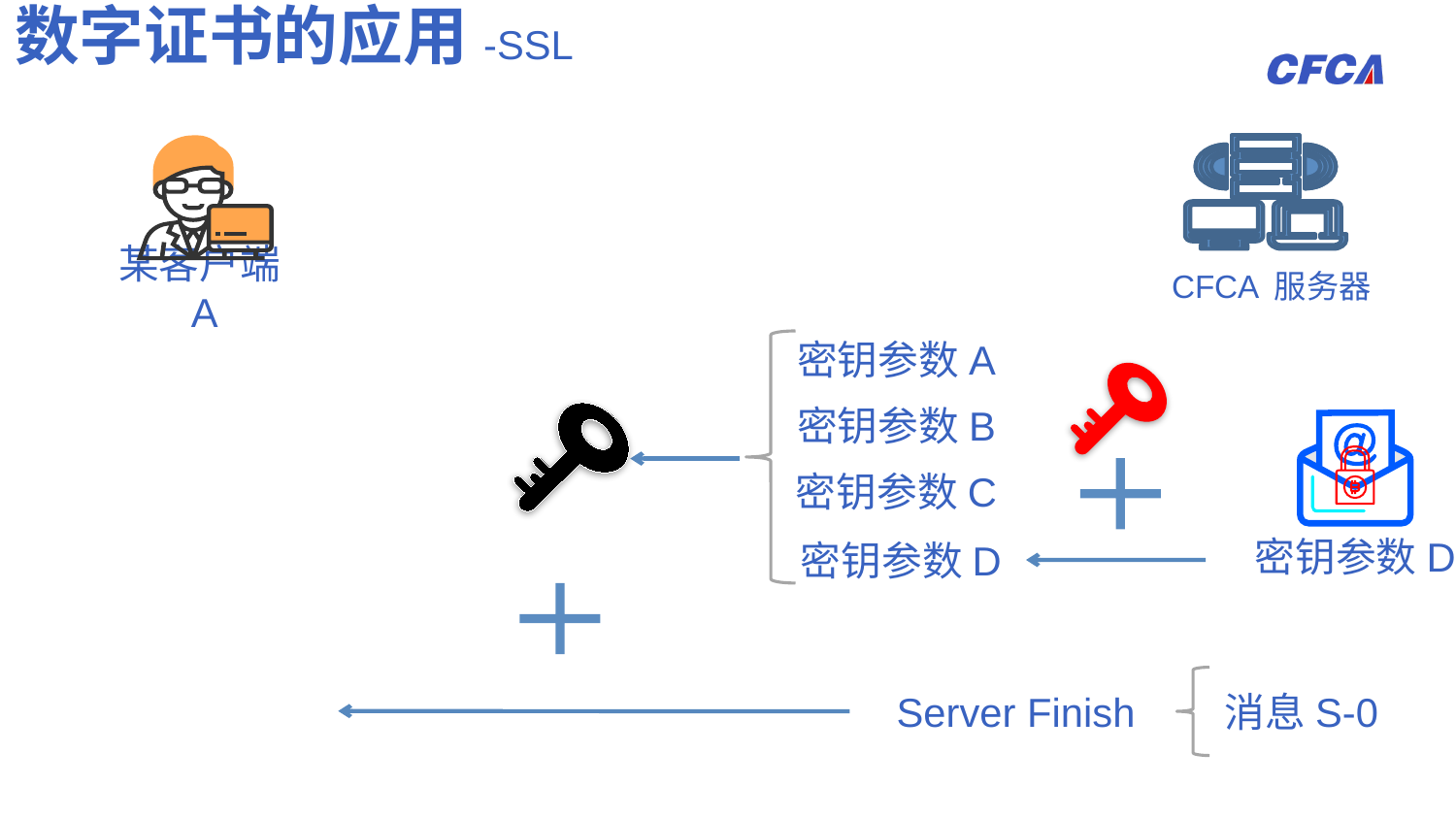

数字证书的应用-SSL

某客户端A

CFCA 服务器

密钥参数A

密钥参数B

密钥参数D

密钥参数C
密钥参数D

Server Finish

消息S-0